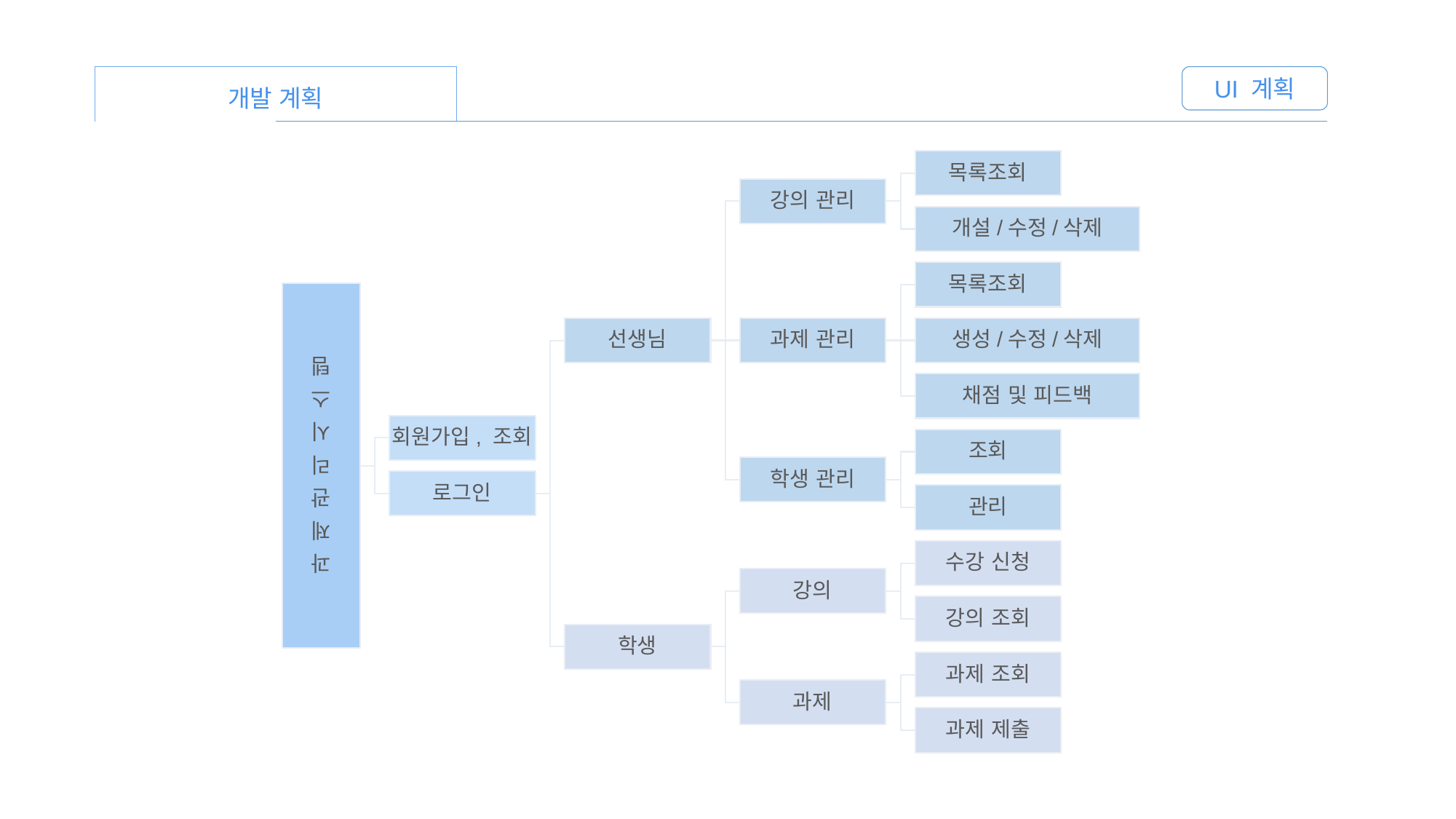

UI 계획
개발 계획

과
제
관
리
시
스
템
회원가입, 조회
로그인
선생님
강의 관리
목록조회
개설/수정/삭제
과제 관리
목록조회
생성/수정/삭제
채점 및 피드백
학생 관리
조회
관리
학생
강의
수강 신청
강의 조회
과제
과제 조회
과제 제출